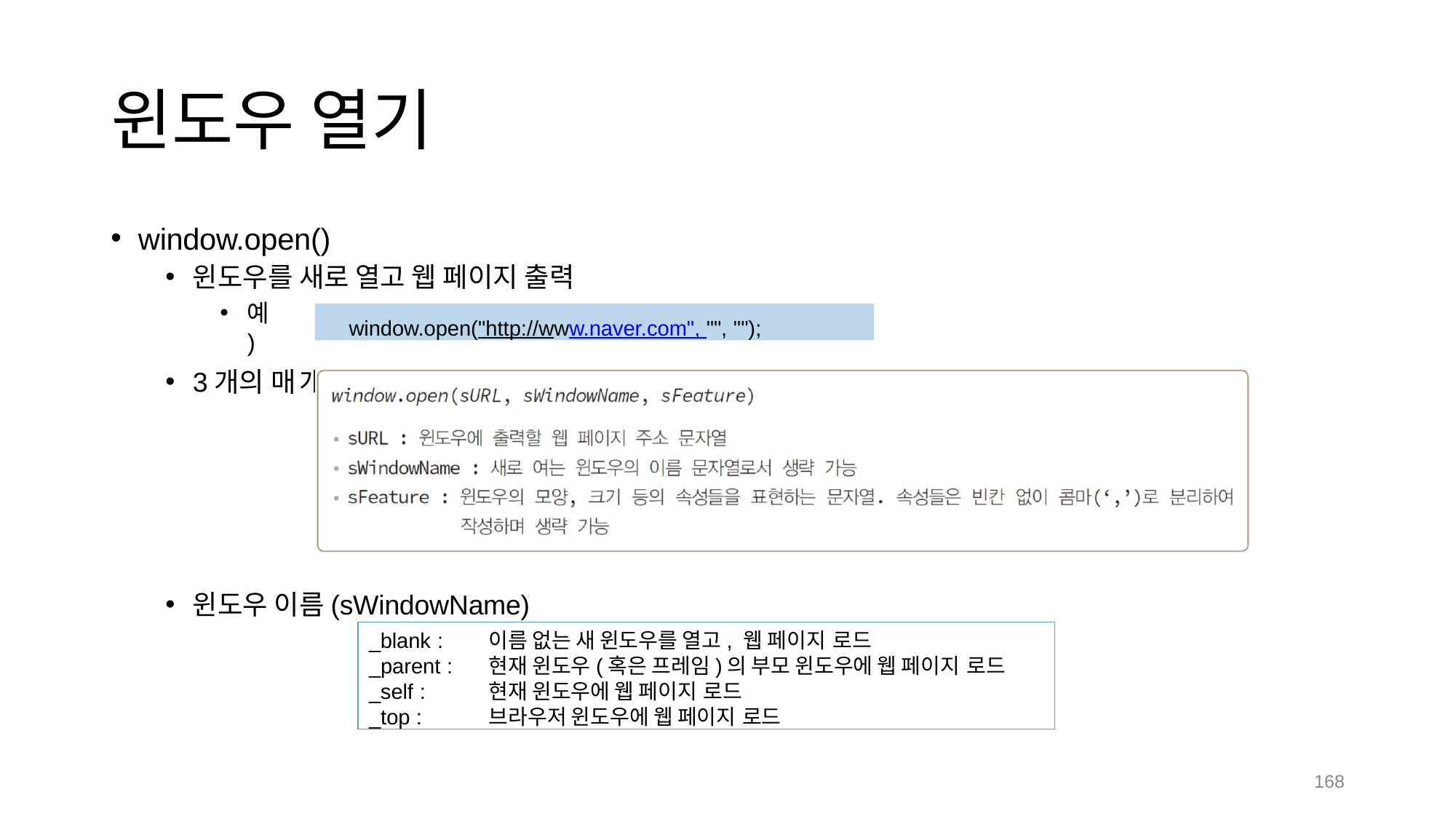

# 윈도우 열기
window.open()
윈도우를 새로 열고 웹 페이지 출력
예)
window.open("http://www.naver.com", "", "");
개변수를 가진 함수
3개의 매

윈도우 이름(sWindowName)
_blank :	이름 없는 새 윈도우를 열고, 웹 페이지 로드
_parent :	현재 윈도우(혹은 프레임)의 부모 윈도우에 웹 페이지 로드
_self :	현재 윈도우에 웹 페이지 로드
_top :	브라우저 윈도우에 웹 페이지 로드
168